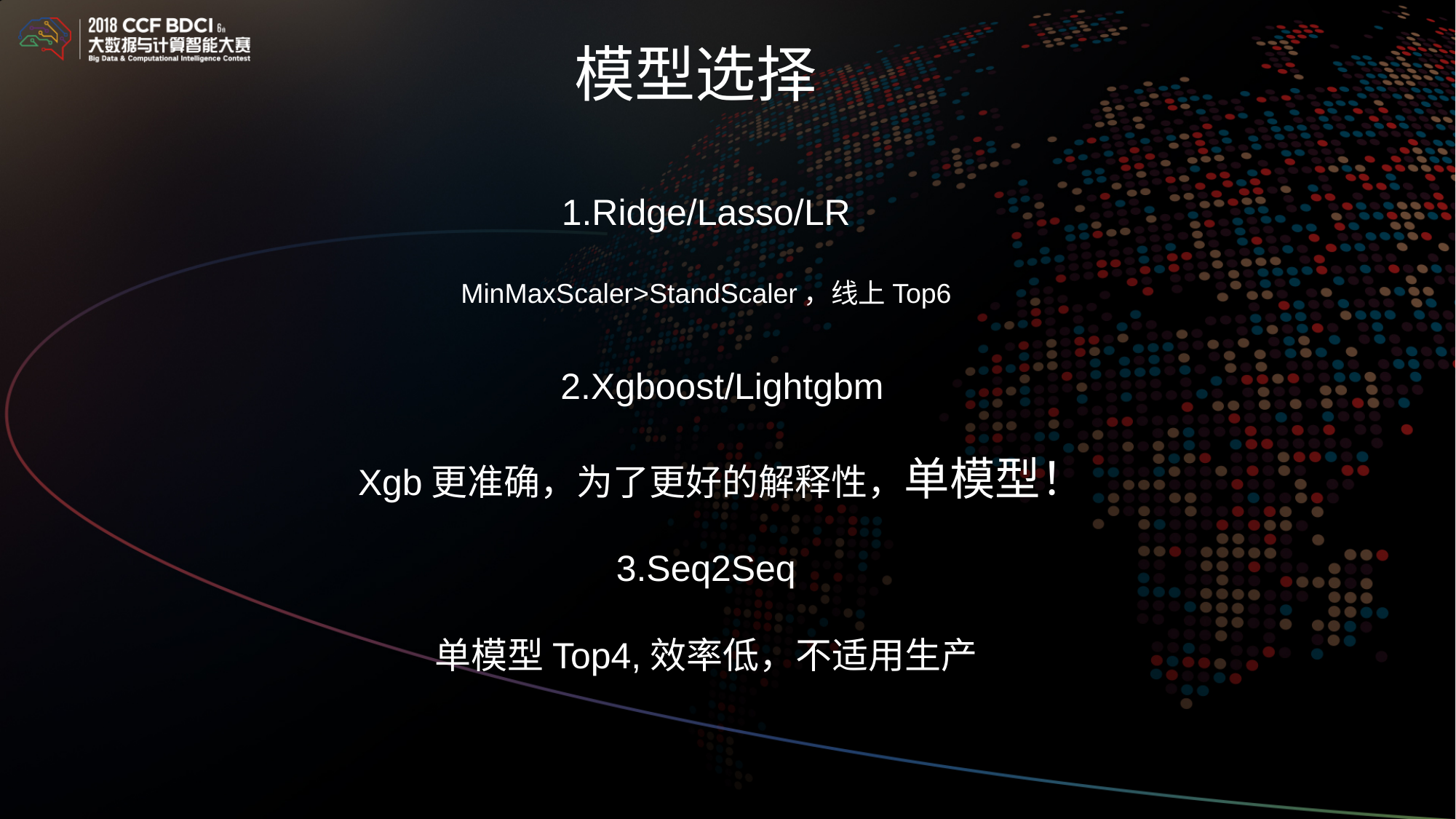

模型选择
1.Ridge/Lasso/LR

MinMaxScaler>StandScaler，线上Top6
2.Xgboost/Lightgbm

Xgb更准确，为了更好的解释性，单模型！
3.Seq2Seq

单模型Top4,效率低，不适用生产